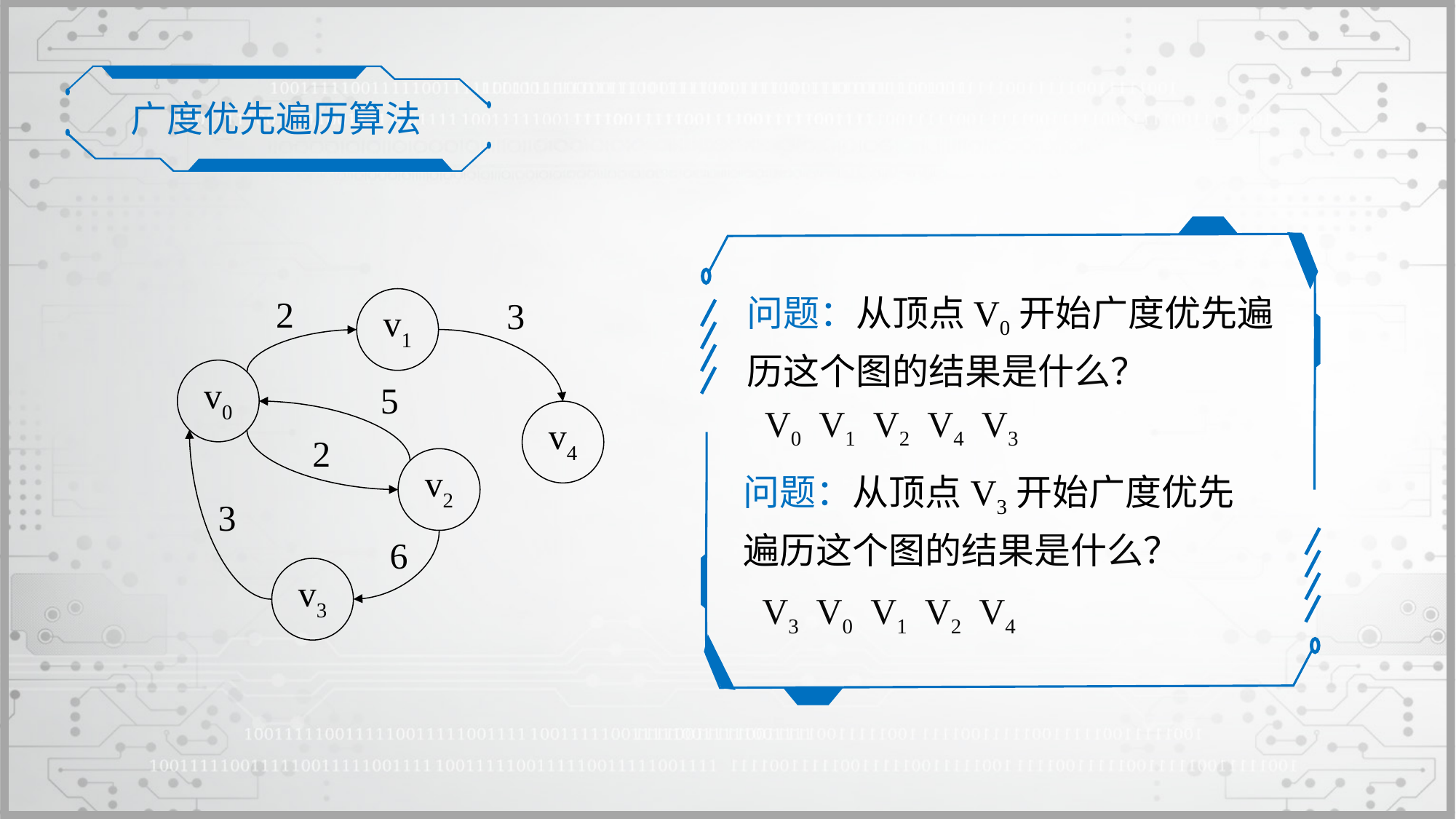

广度优先遍历算法

2
3
v1

v0
5

v4
2

v2
3

6
v3
问题：从顶点V0开始广度优先遍历这个图的结果是什么？
V0  V1  V2  V4  V3
问题：从顶点V3开始广度优先遍历这个图的结果是什么？
V3  V0  V1  V2  V4